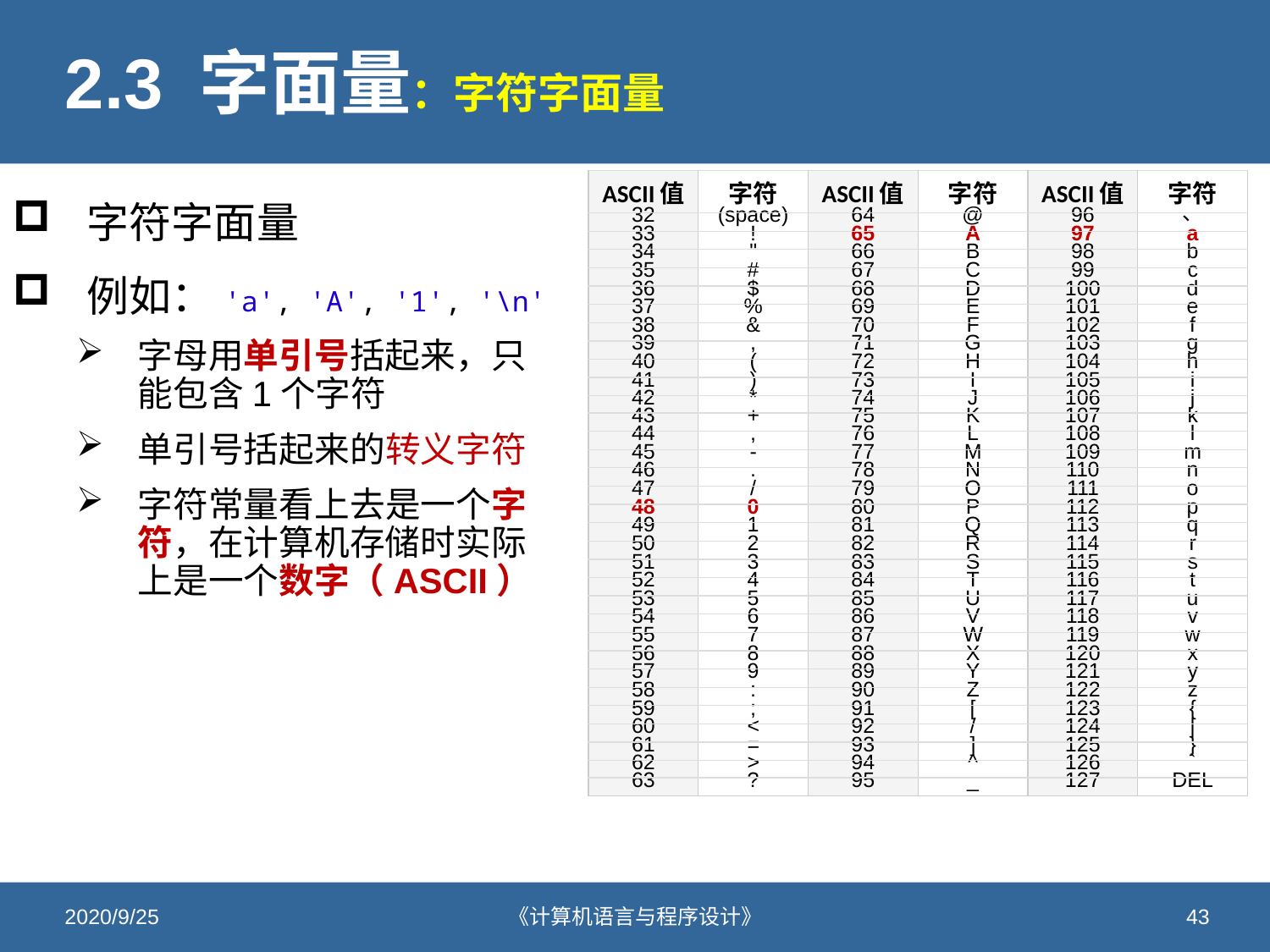

# 2.3 字面量：字符字面量
| ASCII值 | 字符 | ASCII值 | 字符 | ASCII值 | 字符 |
| --- | --- | --- | --- | --- | --- |
| 32 | (space) | 64 | @ | 96 | 、 |
| 33 | ! | 65 | A | 97 | a |
| 34 | " | 66 | B | 98 | b |
| 35 | # | 67 | C | 99 | c |
| 36 | $ | 68 | D | 100 | d |
| 37 | % | 69 | E | 101 | e |
| 38 | & | 70 | F | 102 | f |
| 39 | , | 71 | G | 103 | g |
| 40 | ( | 72 | H | 104 | h |
| 41 | ) | 73 | I | 105 | i |
| 42 | \* | 74 | J | 106 | j |
| 43 | + | 75 | K | 107 | k |
| 44 | , | 76 | L | 108 | l |
| 45 | - | 77 | M | 109 | m |
| 46 | . | 78 | N | 110 | n |
| 47 | / | 79 | O | 111 | o |
| 48 | 0 | 80 | P | 112 | p |
| 49 | 1 | 81 | Q | 113 | q |
| 50 | 2 | 82 | R | 114 | r |
| 51 | 3 | 83 | S | 115 | s |
| 52 | 4 | 84 | T | 116 | t |
| 53 | 5 | 85 | U | 117 | u |
| 54 | 6 | 86 | V | 118 | v |
| 55 | 7 | 87 | W | 119 | w |
| 56 | 8 | 88 | X | 120 | x |
| 57 | 9 | 89 | Y | 121 | y |
| 58 | : | 90 | Z | 122 | z |
| 59 | ; | 91 | [ | 123 | { |
| 60 | < | 92 | / | 124 | | |
| 61 | = | 93 | ] | 125 | } |
| 62 | > | 94 | ^ | 126 | ` |
| 63 | ? | 95 | \_ | 127 | DEL |
字符字面量
例如：'a', 'A', '1', '\n'
字母用单引号括起来，只能包含1个字符
单引号括起来的转义字符
字符常量看上去是一个字符，在计算机存储时实际上是一个数字（ASCII）
2020/9/25
《计算机语言与程序设计》
43